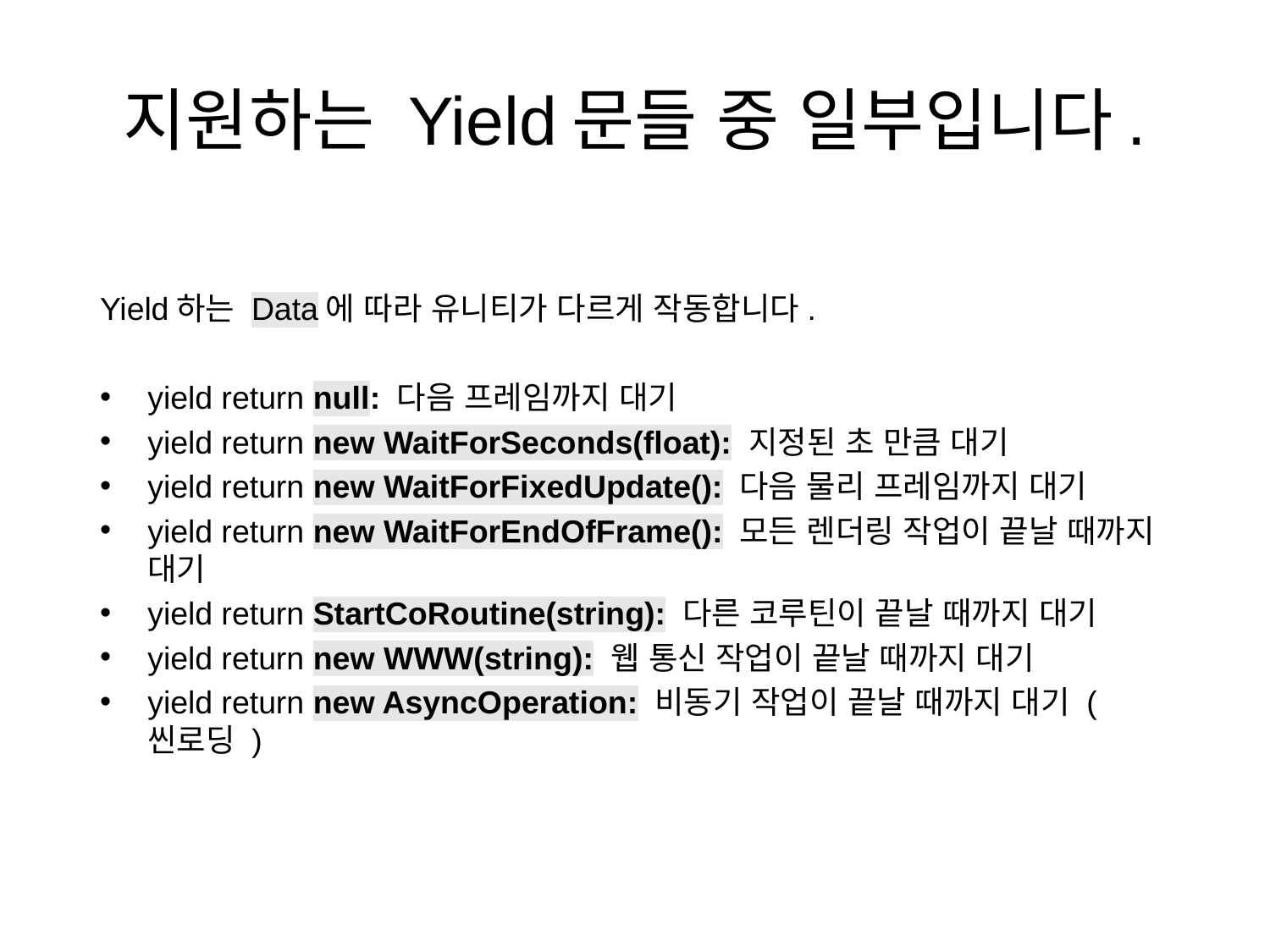

# 지원하는 Yield문들 중 일부입니다.
Yield하는 Data에 따라 유니티가 다르게 작동합니다.

yield return null: 다음 프레임까지 대기
yield return new WaitForSeconds(float): 지정된 초 만큼 대기
yield return new WaitForFixedUpdate(): 다음 물리 프레임까지 대기
yield return new WaitForEndOfFrame(): 모든 렌더링 작업이 끝날 때까지 대기
yield return StartCoRoutine(string): 다른 코루틴이 끝날 때까지 대기
yield return new WWW(string): 웹 통신 작업이 끝날 때까지 대기
yield return new AsyncOperation: 비동기 작업이 끝날 때까지 대기 ( 씬로딩 )